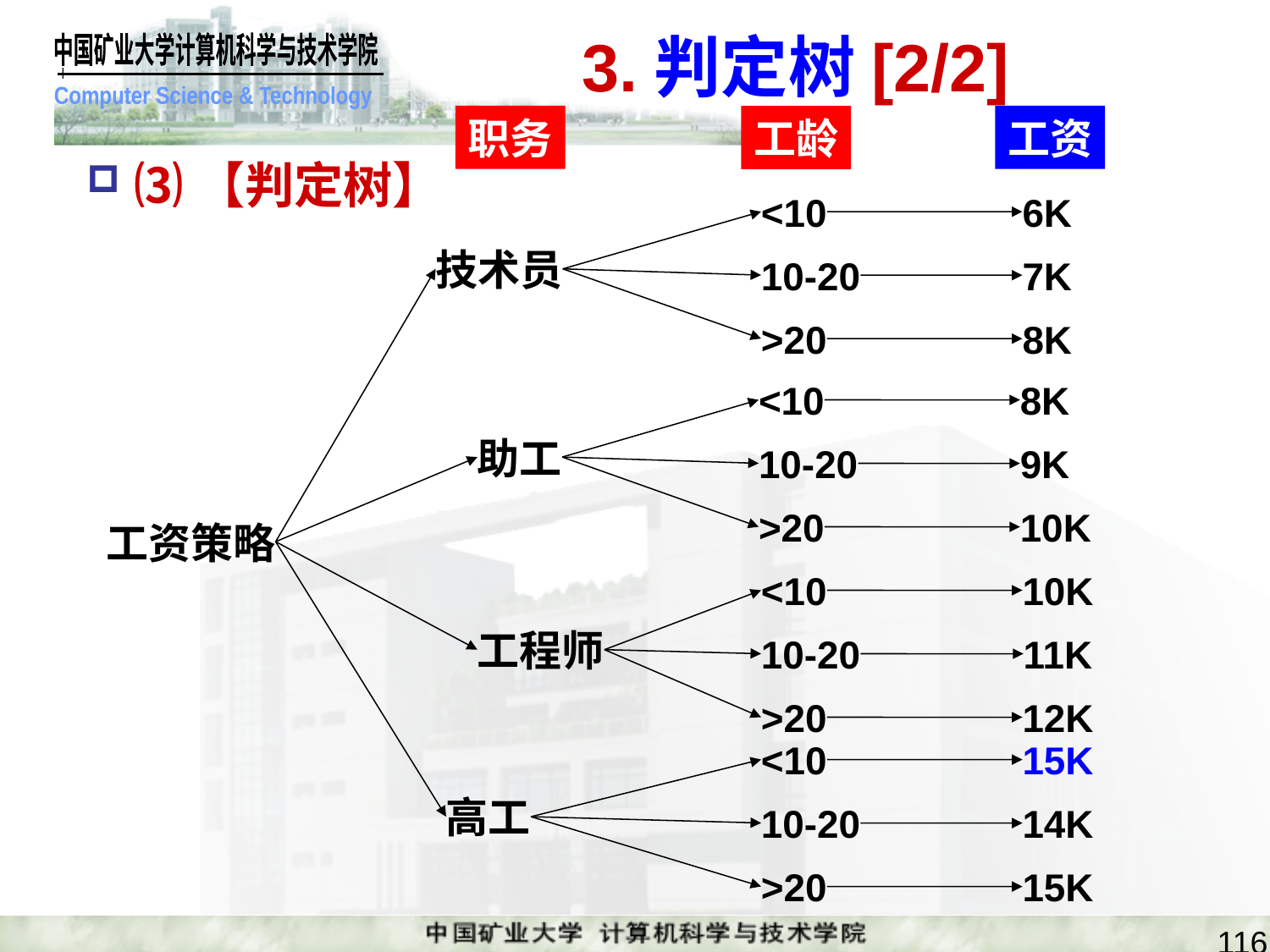

# 3.判定树[2/2]
职务
工资
工龄
⑶【判定树】

<10
10-20
>20
6K
技术员
7K
8K
<10
10-20
>20
8K
助工
9K
10K
工资策略
<10
10-20
>20
10K
工程师
11K
12K
<10
10-20
>20
15K
高工
14K
15K
116